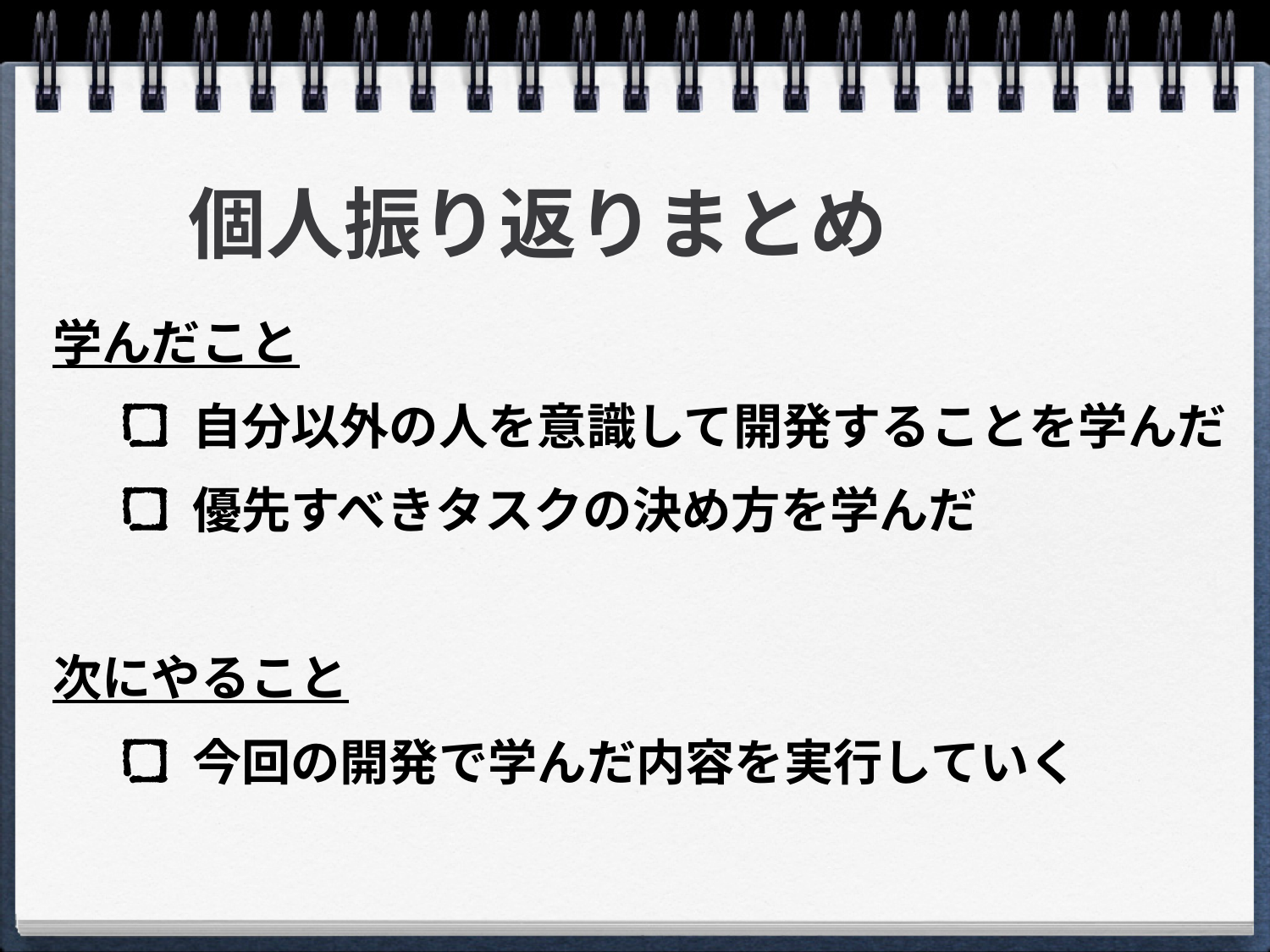

# 個人振り返りまとめ
学んだこと
自分以外の人を意識して開発することを学んだ
優先すべきタスクの決め方を学んだ

次にやること
今回の開発で学んだ内容を実行していく